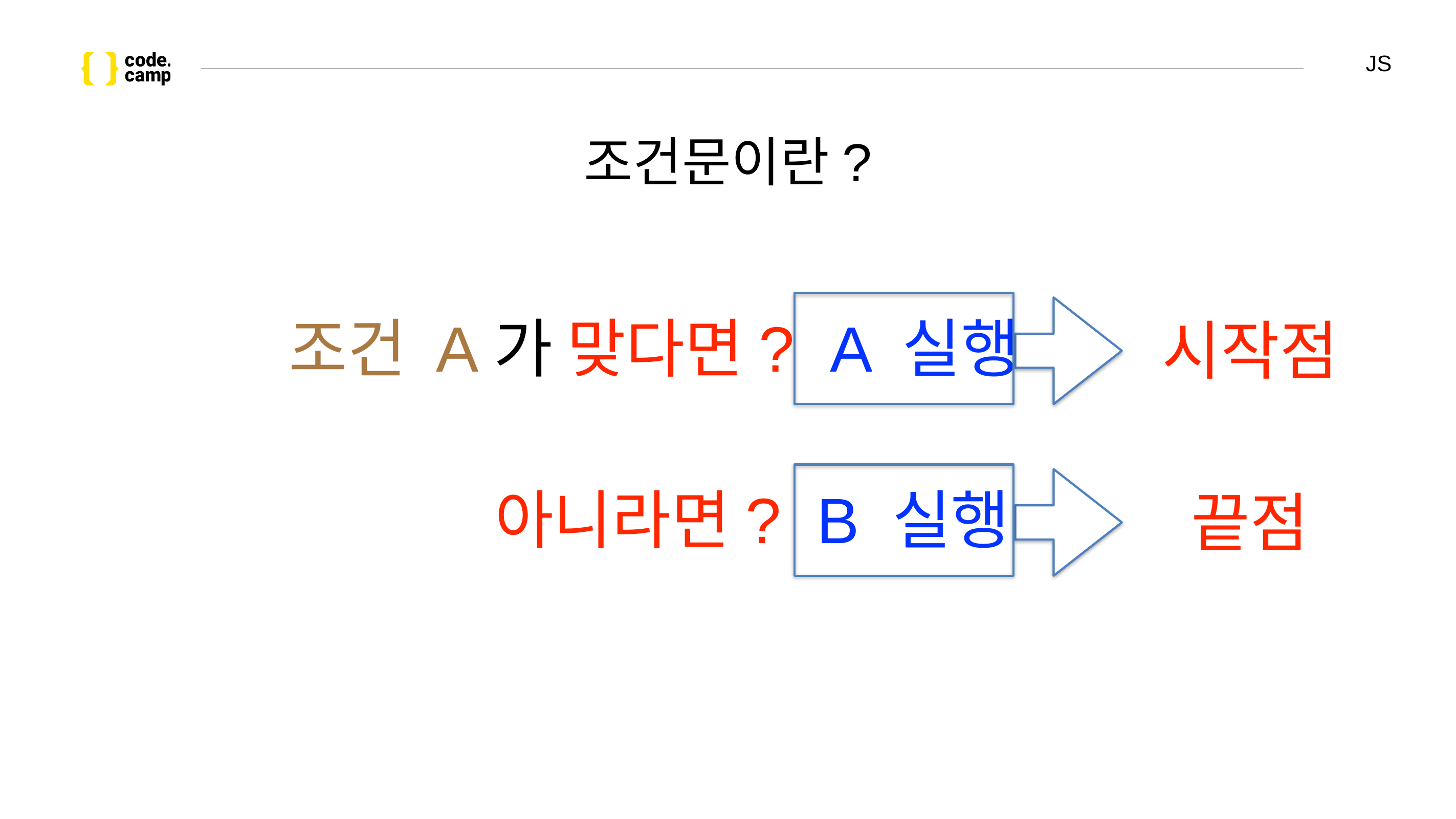

# JS

조건문이란?

조건 A가 맞다면?  A 실행
시작점

아니라면?  B 실행
끝점